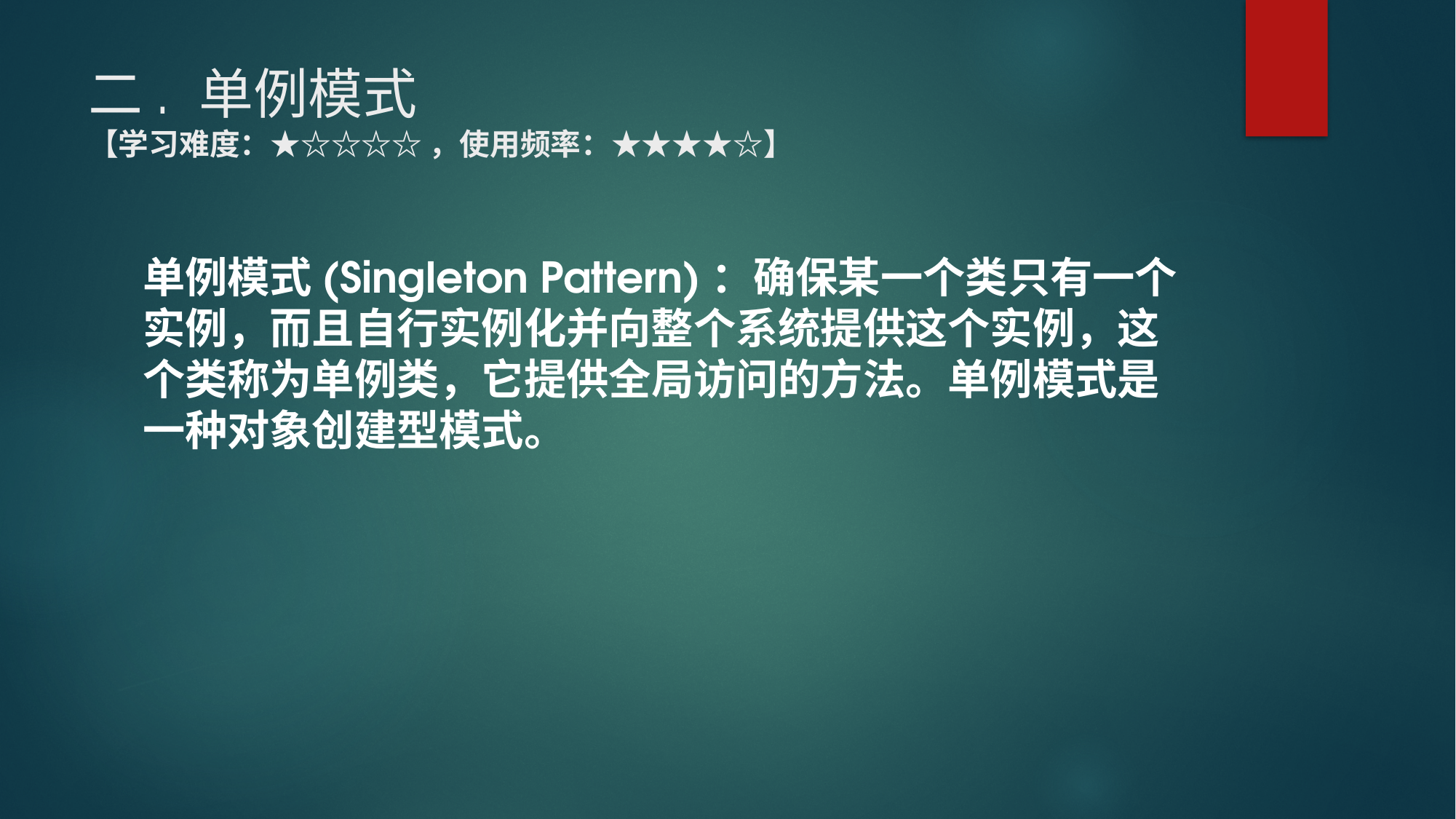

# 二. 单例模式 【学习难度：★☆☆☆☆ ，使用频率：★★★★☆】
单例模式(Singleton Pattern)：确保某一个类只有一个实例，而且自行实例化并向整个系统提供这个实例，这个类称为单例类，它提供全局访问的方法。单例模式是一种对象创建型模式。